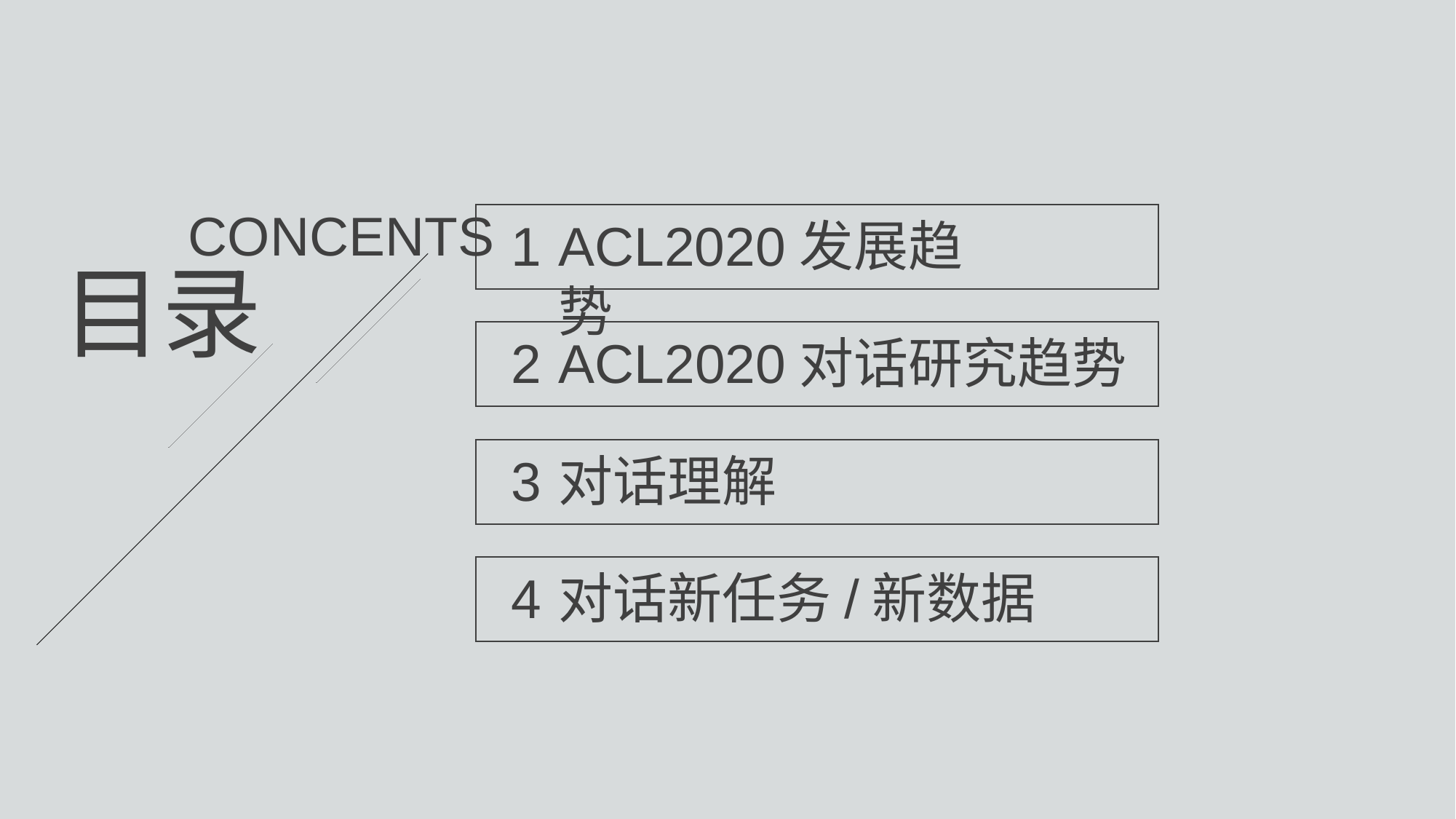

CONCENTS

1
ACL2020发展趋势
目录

2
ACL2020对话研究趋势

3
对话理解

4
对话新任务/新数据